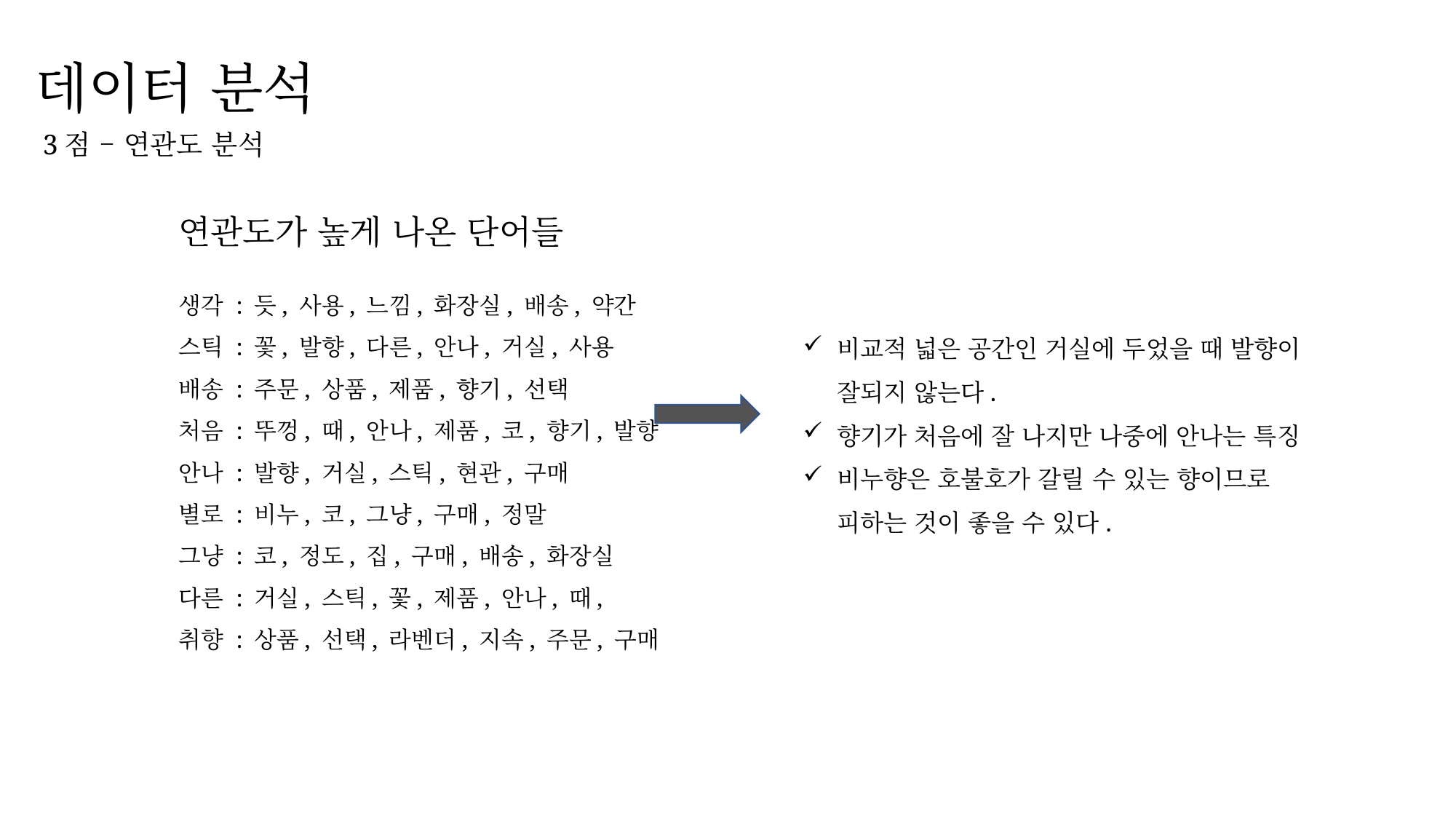

# 데이터 분석
 3점 – 연관도 분석
연관도가 높게 나온 단어들
비교적 넓은 공간인 거실에 두었을 때 발향이 잘되지 않는다.
향기가 처음에 잘 나지만 나중에 안나는 특징
비누향은 호불호가 갈릴 수 있는 향이므로 피하는 것이 좋을 수 있다.

생각 : 듯, 사용, 느낌, 화장실, 배송, 약간
스틱 : 꽃, 발향, 다른, 안나, 거실, 사용
배송 : 주문, 상품, 제품, 향기, 선택
처음 : 뚜껑, 때, 안나, 제품, 코, 향기, 발향
안나 : 발향, 거실, 스틱, 현관, 구매
별로 : 비누, 코, 그냥, 구매, 정말
그냥 : 코, 정도, 집, 구매, 배송, 화장실
다른 : 거실, 스틱, 꽃, 제품, 안나, 때,
취향 : 상품, 선택, 라벤더, 지속, 주문, 구매